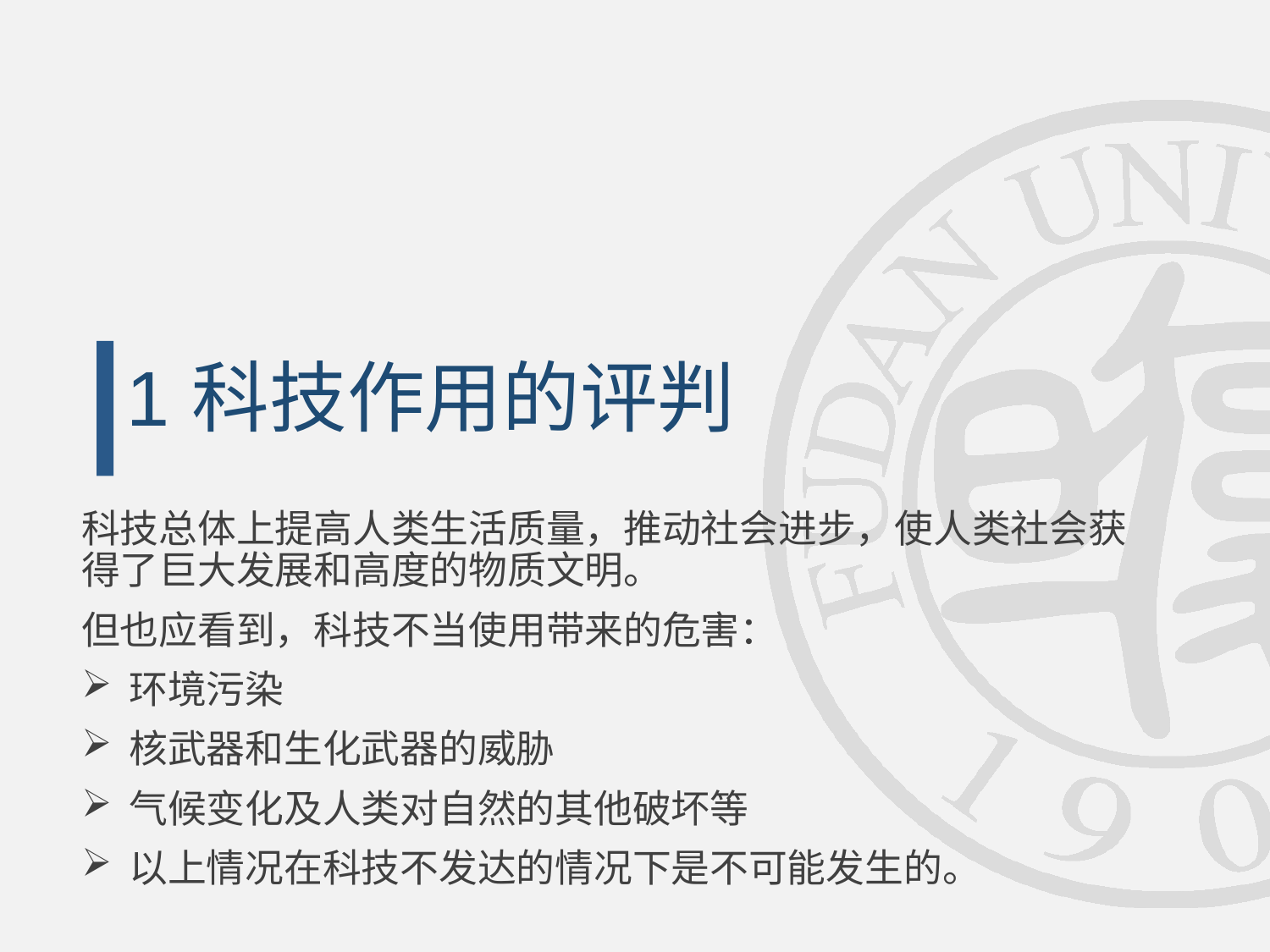

1
# 科技作用的评判
科技总体上提高人类生活质量，推动社会进步，使人类社会获得了巨大发展和高度的物质文明。
但也应看到，科技不当使用带来的危害：
环境污染
核武器和生化武器的威胁
气候变化及人类对自然的其他破坏等
以上情况在科技不发达的情况下是不可能发生的。